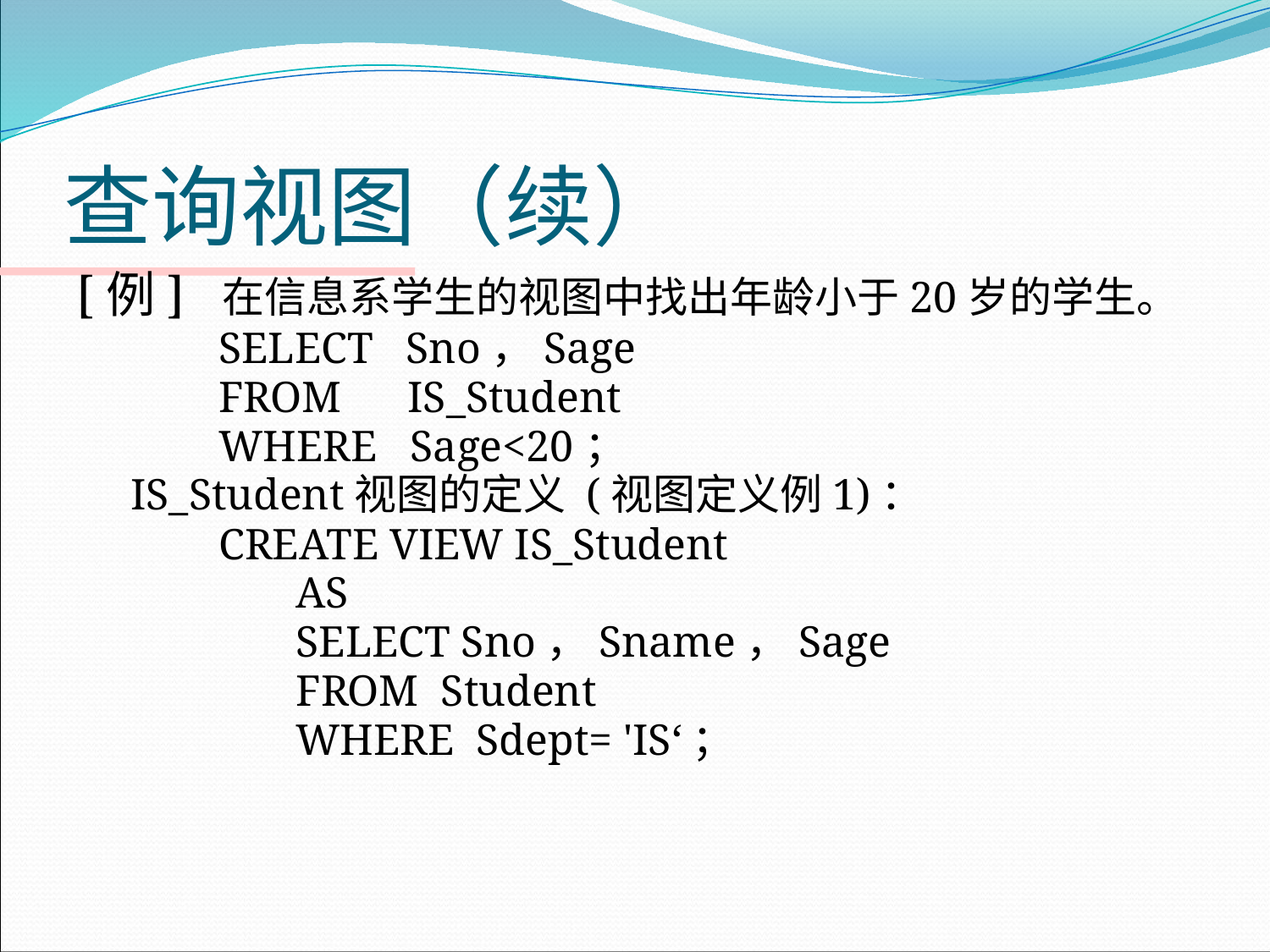

# 查询视图（续）
[例]  在信息系学生的视图中找出年龄小于20岁的学生。
        SELECT   Sno，Sage
        FROM      IS_Student
        WHERE   Sage<20；
IS_Student视图的定义 (视图定义例1)：
        CREATE VIEW IS_Student
               AS
               SELECT Sno，Sname，Sage
               FROM  Student
               WHERE  Sdept= 'IS‘；

388